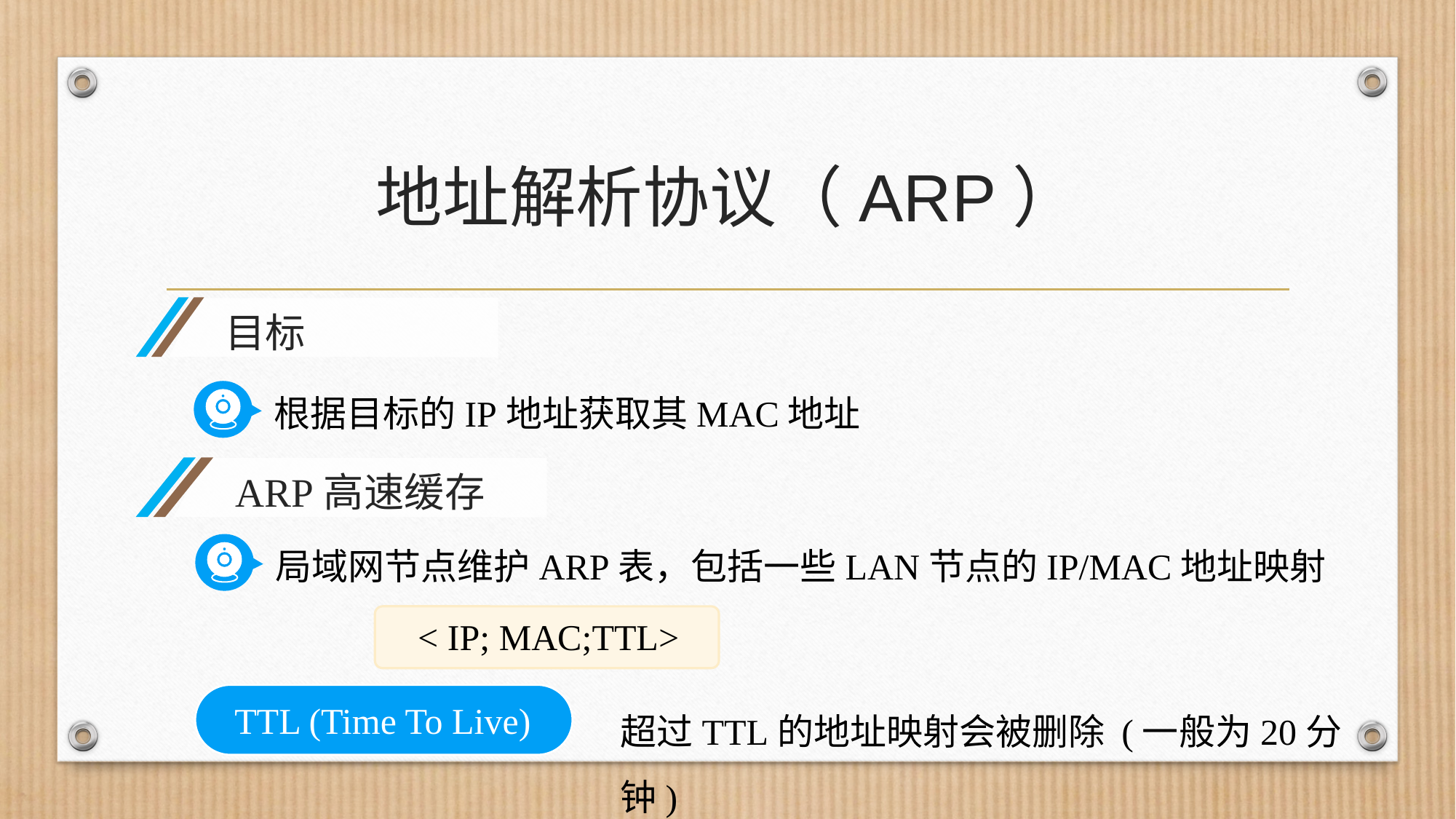

# 地址解析协议（ARP）

目标

根据目标的IP地址获取其MAC地址

ARP高速缓存

局域网节点维护ARP表，包括一些LAN节点的IP/MAC地址映射

< IP; MAC;TTL>
超过TTL的地址映射会被删除 (一般为20分钟)

TTL (Time To Live)